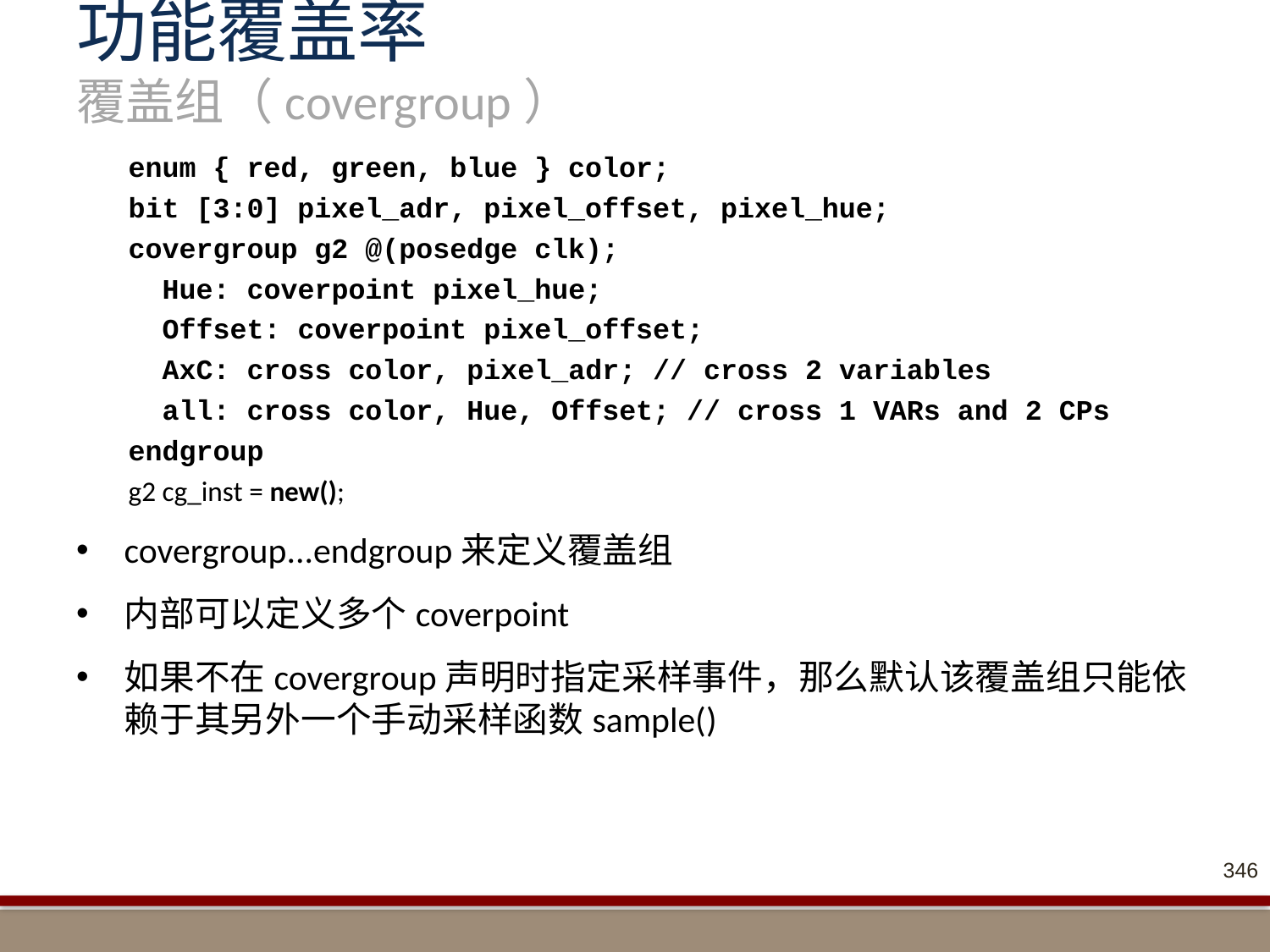

# 功能覆盖率 覆盖组（covergroup）
enum { red, green, blue } color;
bit [3:0] pixel_adr, pixel_offset, pixel_hue;
covergroup g2 @(posedge clk);
  Hue: coverpoint pixel_hue;
  Offset: coverpoint pixel_offset;
  AxC: cross color, pixel_adr; // cross 2 variables
  all: cross color, Hue, Offset; // cross 1 VARs and 2 CPs
endgroup
g2 cg_inst = new();
covergroup...endgroup来定义覆盖组
内部可以定义多个coverpoint
如果不在covergroup声明时指定采样事件，那么默认该覆盖组只能依赖于其另外一个手动采样函数sample()

346